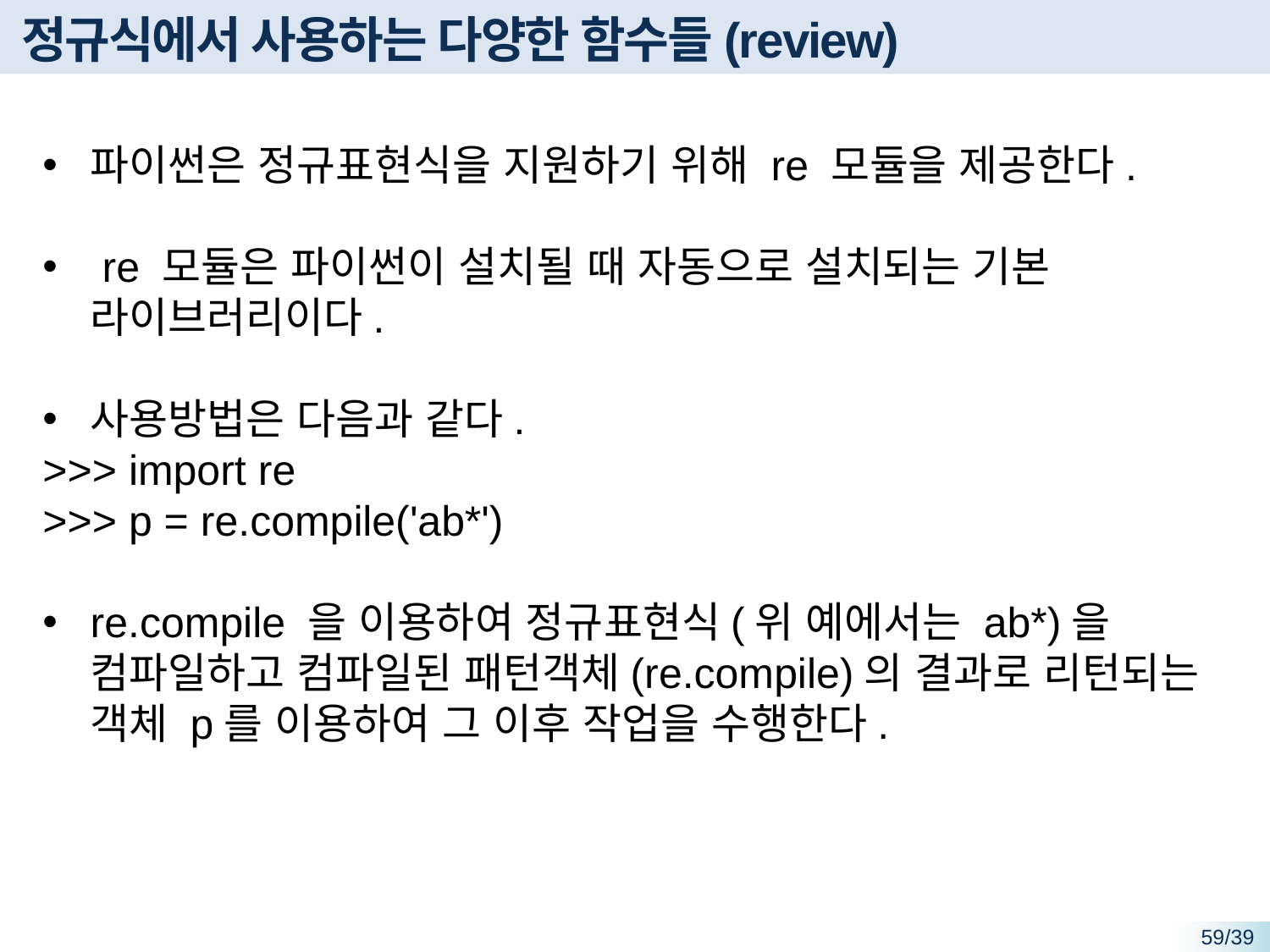

# 정규식에서 사용하는 다양한 함수들(review)
파이썬은 정규표현식을 지원하기 위해 re 모듈을 제공한다.

 re 모듈은 파이썬이 설치될 때 자동으로 설치되는 기본 라이브러리이다.

사용방법은 다음과 같다.
>>> import re
>>> p = re.compile('ab*')

re.compile 을 이용하여 정규표현식(위 예에서는 ab*)을 컴파일하고 컴파일된 패턴객체(re.compile)의 결과로 리턴되는 객체 p를 이용하여 그 이후 작업을 수행한다.